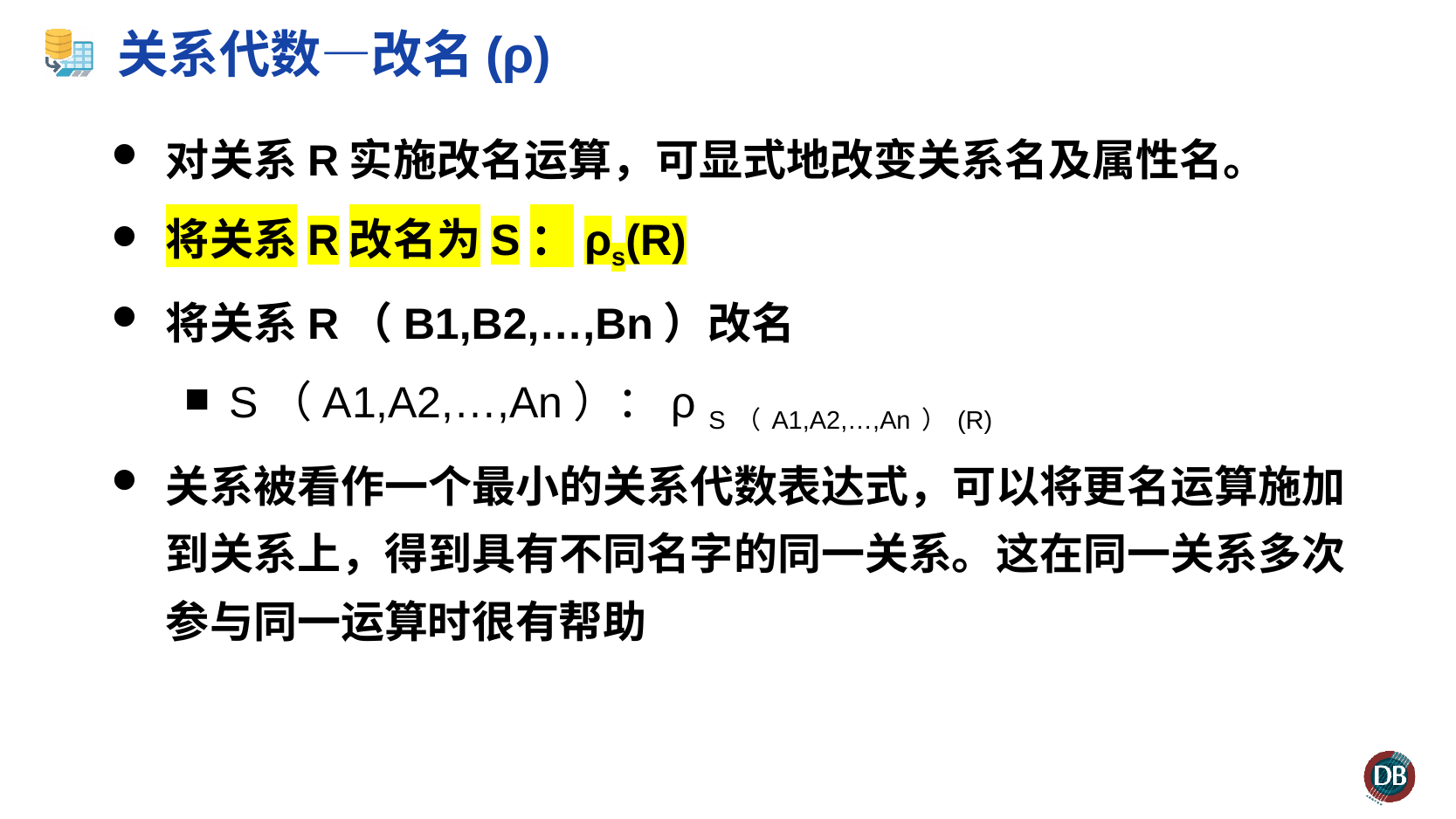

# 关系代数—改名(ρ)
对关系R实施改名运算，可显式地改变关系名及属性名。
将关系R改名为S：ρs(R)
将关系R（B1,B2,…,Bn）改名
S（A1,A2,…,An）：ρ S（A1,A2,…,An）(R)
关系被看作一个最小的关系代数表达式，可以将更名运算施加到关系上，得到具有不同名字的同一关系。这在同一关系多次参与同一运算时很有帮助